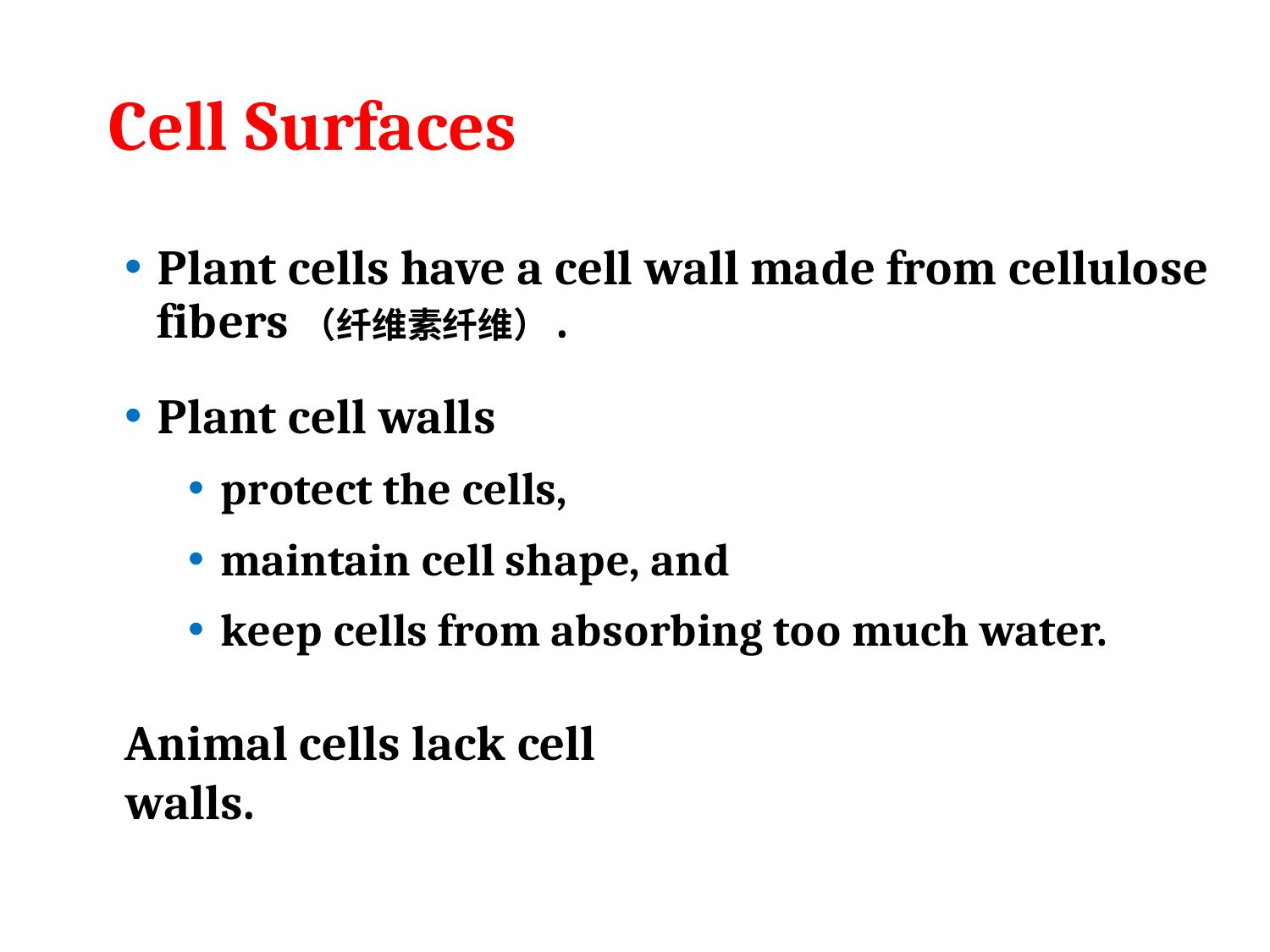

# Cell Surfaces
Plant cells have a cell wall made from cellulose fibers（纤维素纤维）.
Plant cell walls
protect the cells,
maintain cell shape, and
keep cells from absorbing too much water.
Animal cells lack cell walls.